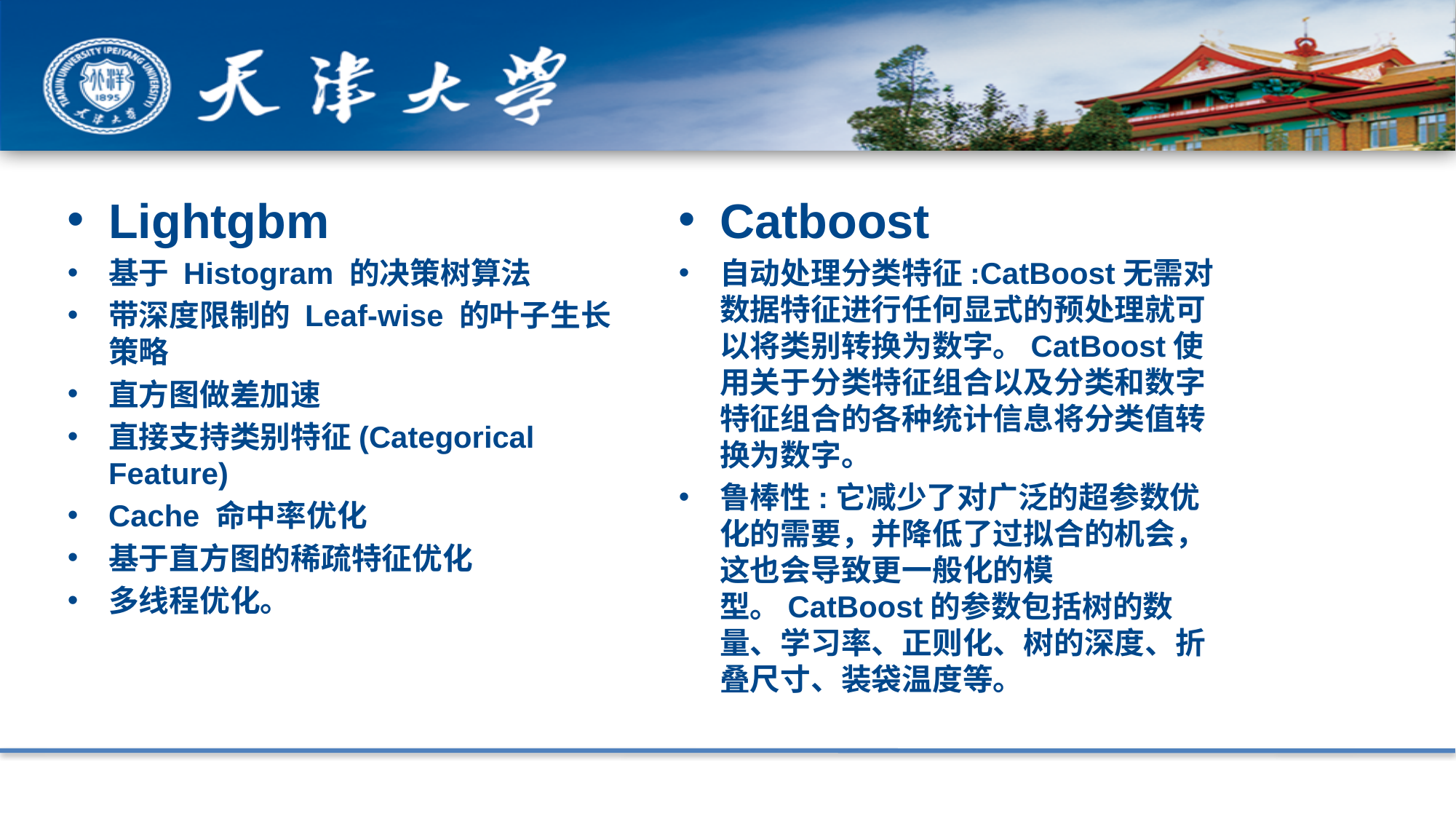

Catboost
自动处理分类特征:CatBoost无需对数据特征进行任何显式的预处理就可以将类别转换为数字。CatBoost使用关于分类特征组合以及分类和数字特征组合的各种统计信息将分类值转换为数字。
鲁棒性:它减少了对广泛的超参数优化的需要，并降低了过拟合的机会，这也会导致更一般化的模型。CatBoost的参数包括树的数量、学习率、正则化、树的深度、折叠尺寸、装袋温度等。
Lightgbm
基于 Histogram 的决策树算法
带深度限制的 Leaf-wise 的叶子生长策略
直方图做差加速
直接支持类别特征(Categorical Feature)
Cache 命中率优化
基于直方图的稀疏特征优化
多线程优化。